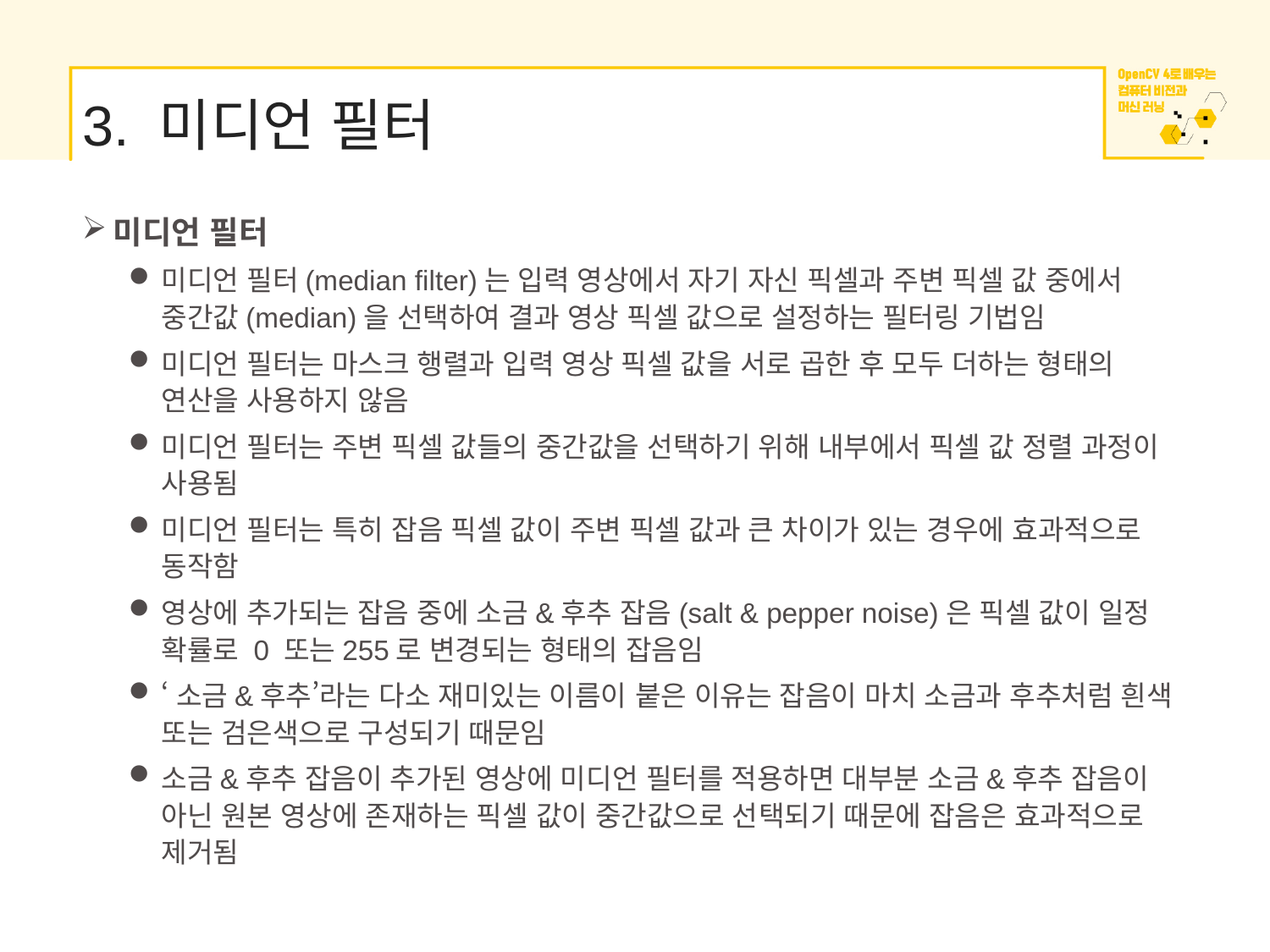

# 3. 미디언 필터
미디언 필터
미디언 필터(median filter)는 입력 영상에서 자기 자신 픽셀과 주변 픽셀 값 중에서 중간값(median)을 선택하여 결과 영상 픽셀 값으로 설정하는 필터링 기법임
미디언 필터는 마스크 행렬과 입력 영상 픽셀 값을 서로 곱한 후 모두 더하는 형태의 연산을 사용하지 않음
미디언 필터는 주변 픽셀 값들의 중간값을 선택하기 위해 내부에서 픽셀 값 정렬 과정이 사용됨
미디언 필터는 특히 잡음 픽셀 값이 주변 픽셀 값과 큰 차이가 있는 경우에 효과적으로 동작함
영상에 추가되는 잡음 중에 소금&후추 잡음(salt & pepper noise)은 픽셀 값이 일정 확률로 0 또는255로 변경되는 형태의 잡음임
‘소금&후추’라는 다소 재미있는 이름이 붙은 이유는 잡음이 마치 소금과 후추처럼 흰색 또는 검은색으로 구성되기 때문임
소금&후추 잡음이 추가된 영상에 미디언 필터를 적용하면 대부분 소금&후추 잡음이 아닌 원본 영상에 존재하는 픽셀 값이 중간값으로 선택되기 때문에 잡음은 효과적으로 제거됨